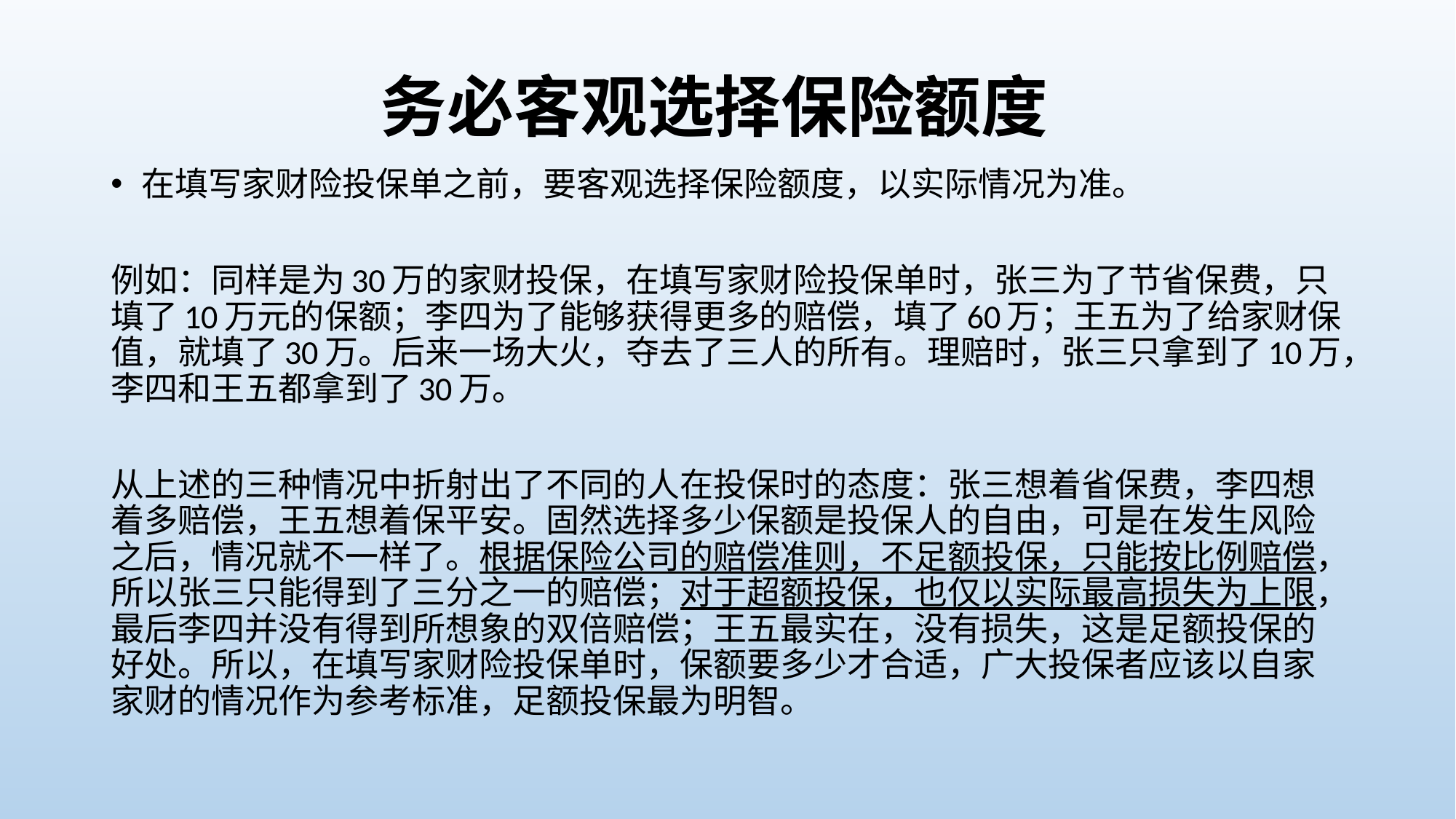

# 务必客观选择保险额度
在填写家财险投保单之前，要客观选择保险额度，以实际情况为准。

例如：同样是为30万的家财投保，在填写家财险投保单时，张三为了节省保费，只填了10万元的保额；李四为了能够获得更多的赔偿，填了60万；王五为了给家财保值，就填了30万。后来一场大火，夺去了三人的所有。理赔时，张三只拿到了10万，李四和王五都拿到了30万。

从上述的三种情况中折射出了不同的人在投保时的态度：张三想着省保费，李四想着多赔偿，王五想着保平安。固然选择多少保额是投保人的自由，可是在发生风险之后，情况就不一样了。根据保险公司的赔偿准则，不足额投保，只能按比例赔偿，所以张三只能得到了三分之一的赔偿；对于超额投保，也仅以实际最高损失为上限，最后李四并没有得到所想象的双倍赔偿；王五最实在，没有损失，这是足额投保的好处。所以，在填写家财险投保单时，保额要多少才合适，广大投保者应该以自家家财的情况作为参考标准，足额投保最为明智。